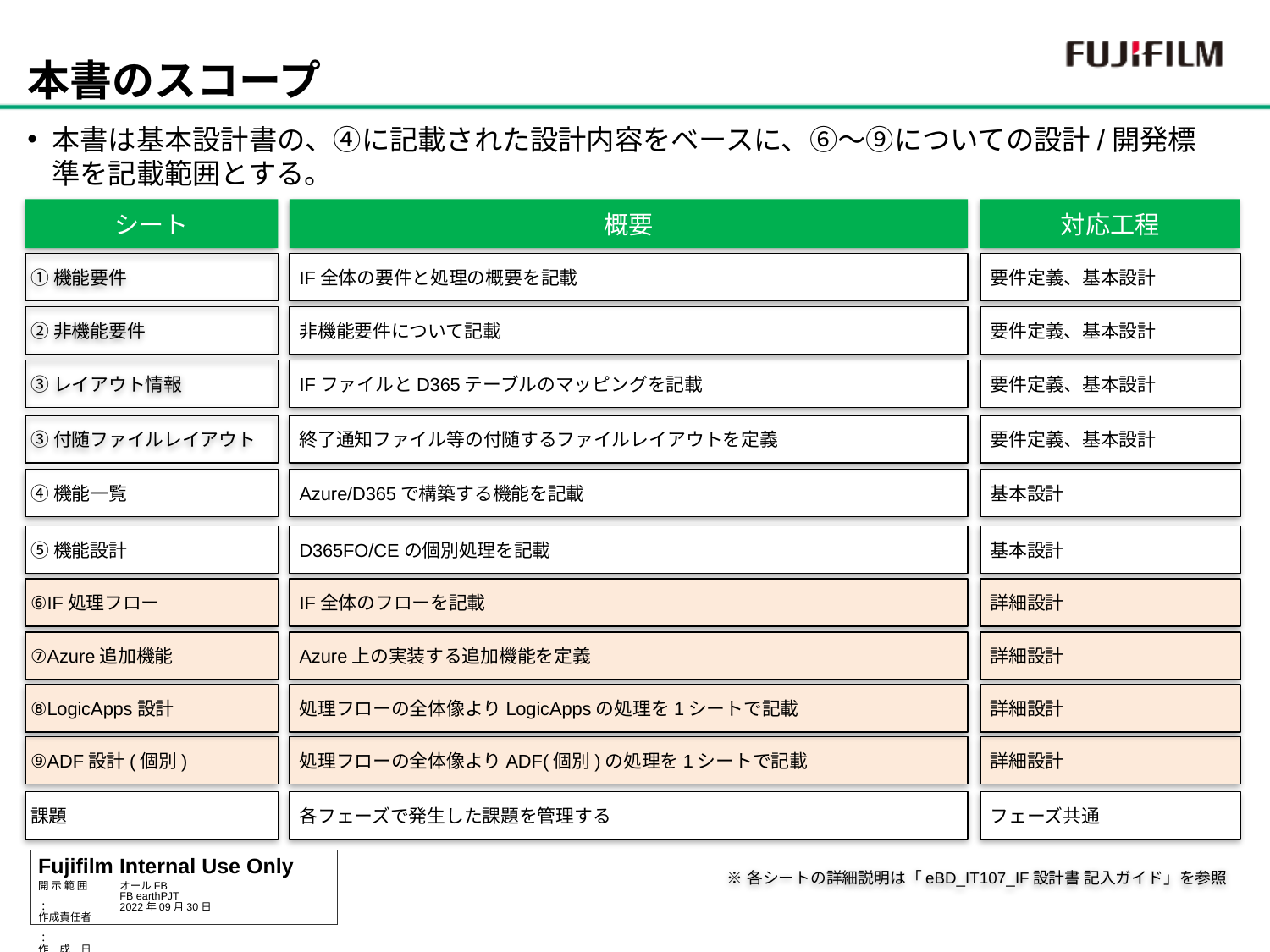

本書のスコープ
本書は基本設計書の、④に記載された設計内容をベースに、⑥～⑨についての設計/開発標準を記載範囲とする。
シート
概要
対応工程
①機能要件
IF全体の要件と処理の概要を記載
要件定義、基本設計
②非機能要件
非機能要件について記載
要件定義、基本設計
③レイアウト情報
IFファイルとD365テーブルのマッピングを記載
要件定義、基本設計
③付随ファイルレイアウト
終了通知ファイル等の付随するファイルレイアウトを定義
要件定義、基本設計
④機能一覧
Azure/D365で構築する機能を記載
基本設計
⑤機能設計
D365FO/CEの個別処理を記載
基本設計
⑥IF処理フロー
IF全体のフローを記載
詳細設計
⑦Azure追加機能
Azure上の実装する追加機能を定義
詳細設計
⑧LogicApps設計
処理フローの全体像よりLogicAppsの処理を1シートで記載
詳細設計
⑨ADF設計(個別)
処理フローの全体像よりADF(個別)の処理を1シートで記載
詳細設計
課題
各フェーズで発生した課題を管理する
フェーズ共通
※各シートの詳細説明は「eBD_IT107_IF設計書 記入ガイド」を参照